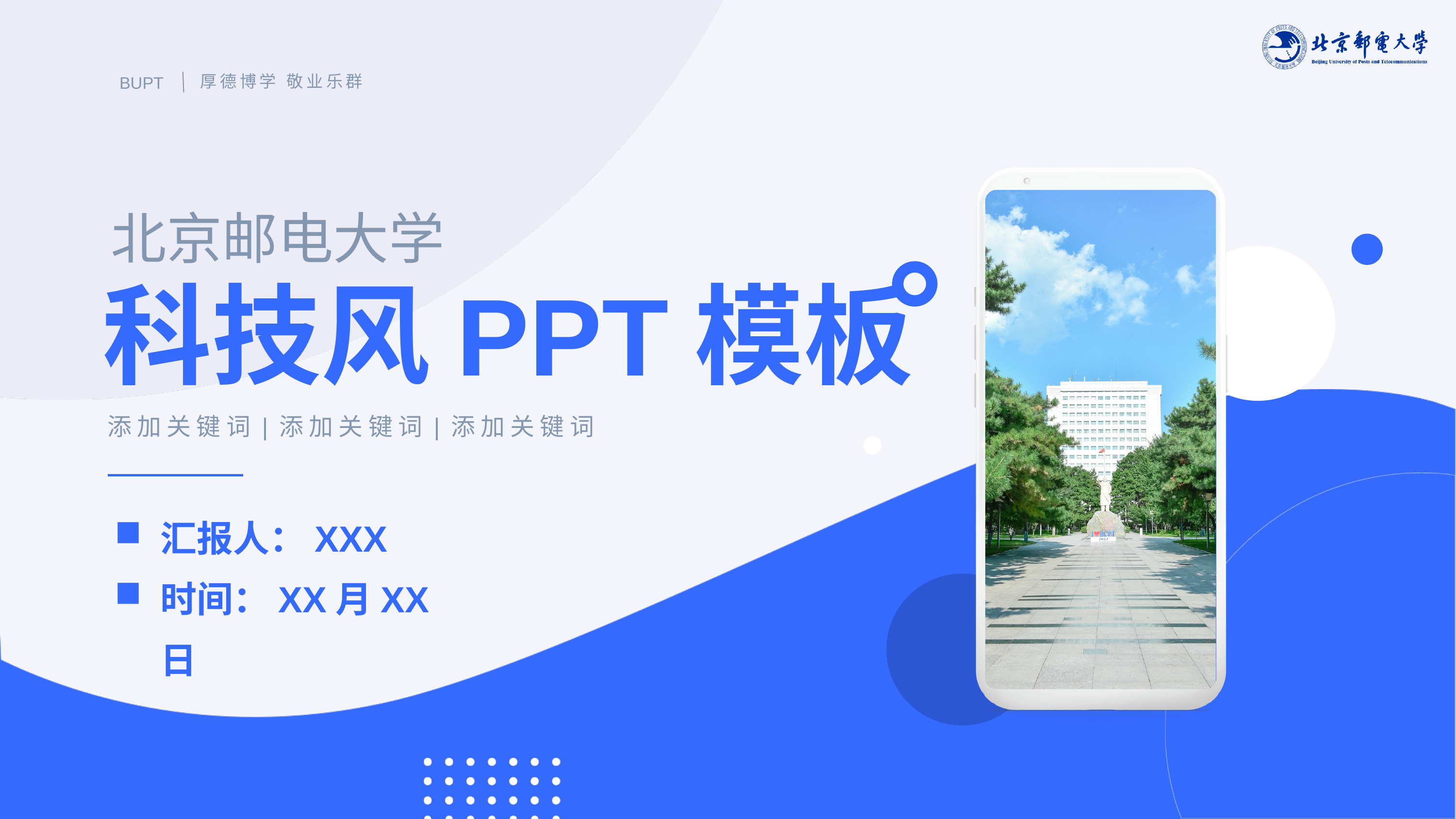

厚德博学 敬业乐群

BUPT

北京邮电大学

科技风PPT模板

添加关键词|添加关键词|添加关键词

汇报人：XXX
时间：XX月XX日